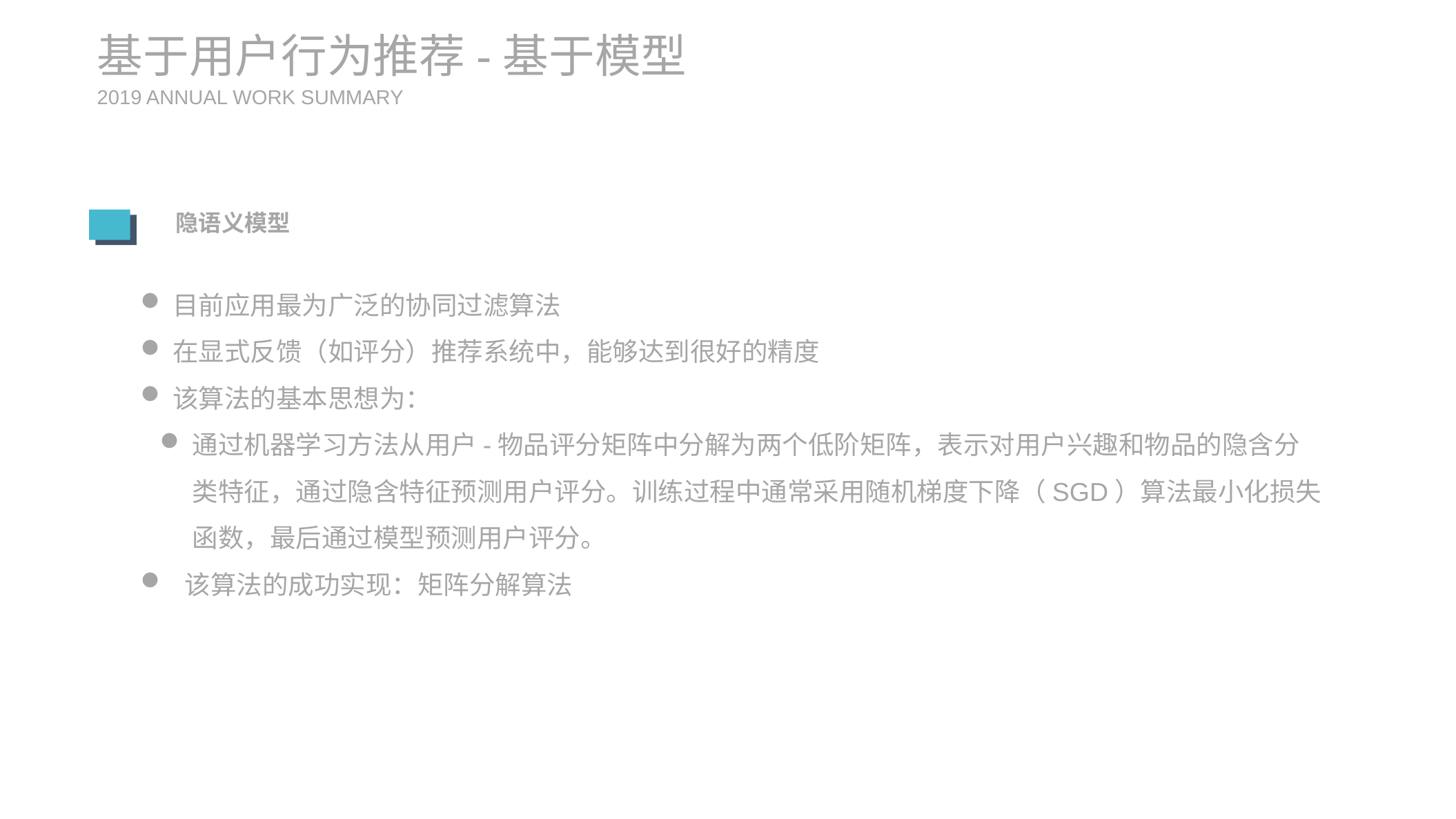

基于用户行为推荐-基于模型
2019 ANNUAL WORK SUMMARY
隐语义模型

目前应用最为广泛的协同过滤算法
在显式反馈（如评分）推荐系统中，能够达到很好的精度
该算法的基本思想为：
通过机器学习方法从用户-物品评分矩阵中分解为两个低阶矩阵，表示对用户兴趣和物品的隐含分类特征，通过隐含特征预测用户评分。训练过程中通常采用随机梯度下降（SGD）算法最小化损失函数，最后通过模型预测用户评分。
 该算法的成功实现：矩阵分解算法